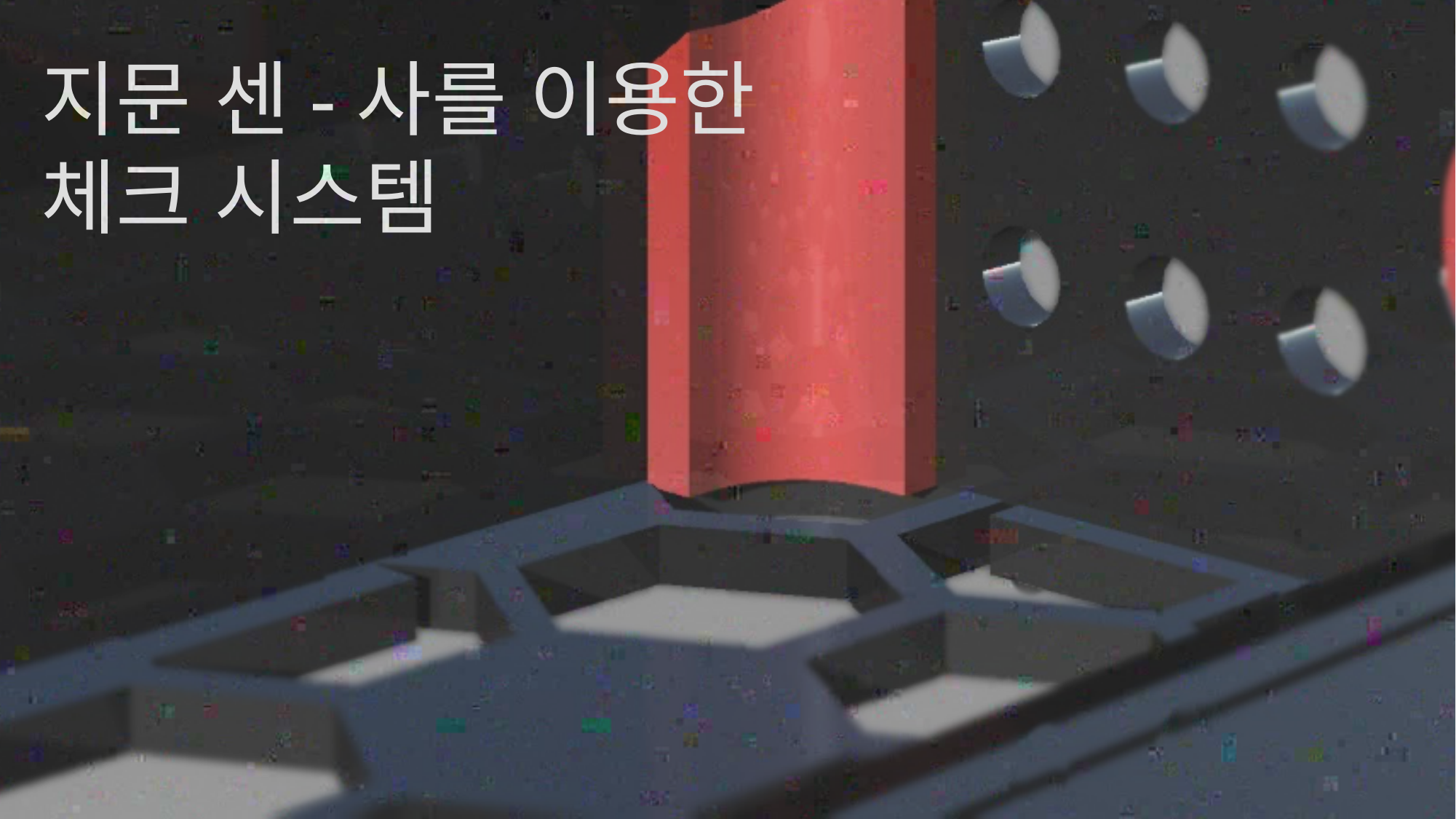

지문 센-사를 이용한
체크 시스템
3102김준섭 3201김민호 3301김의진